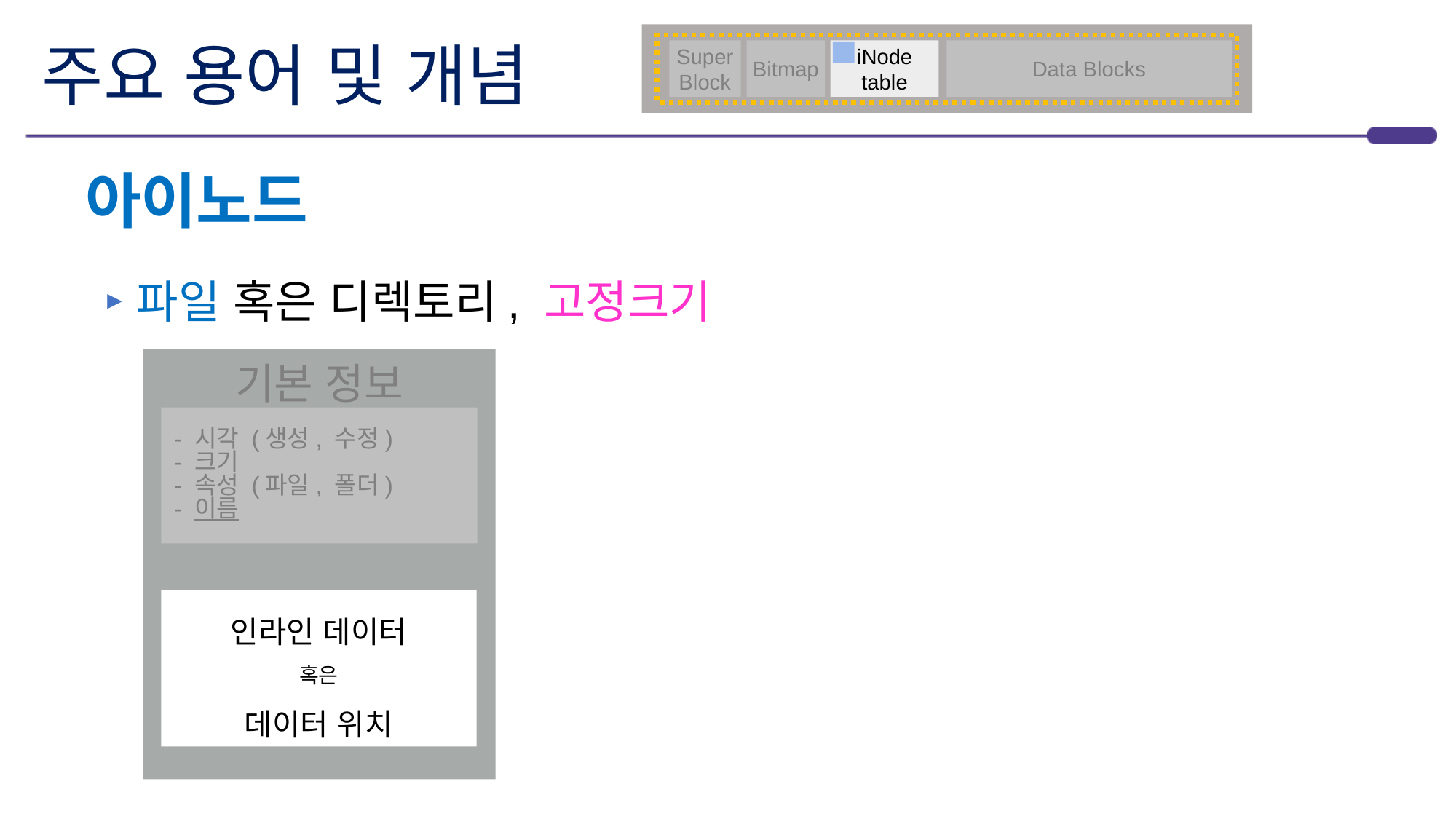

# 주요 용어 및 개념

Super Block
Bitmap
iNode
table
Data Blocks

아이노드
파일 혹은 디렉토리, 고정크기

기본 정보
 - 시각 (생성, 수정)
 - 크기
 - 속성 (파일, 폴더)
 - 이름
인라인 데이터
혹은
데이터 위치